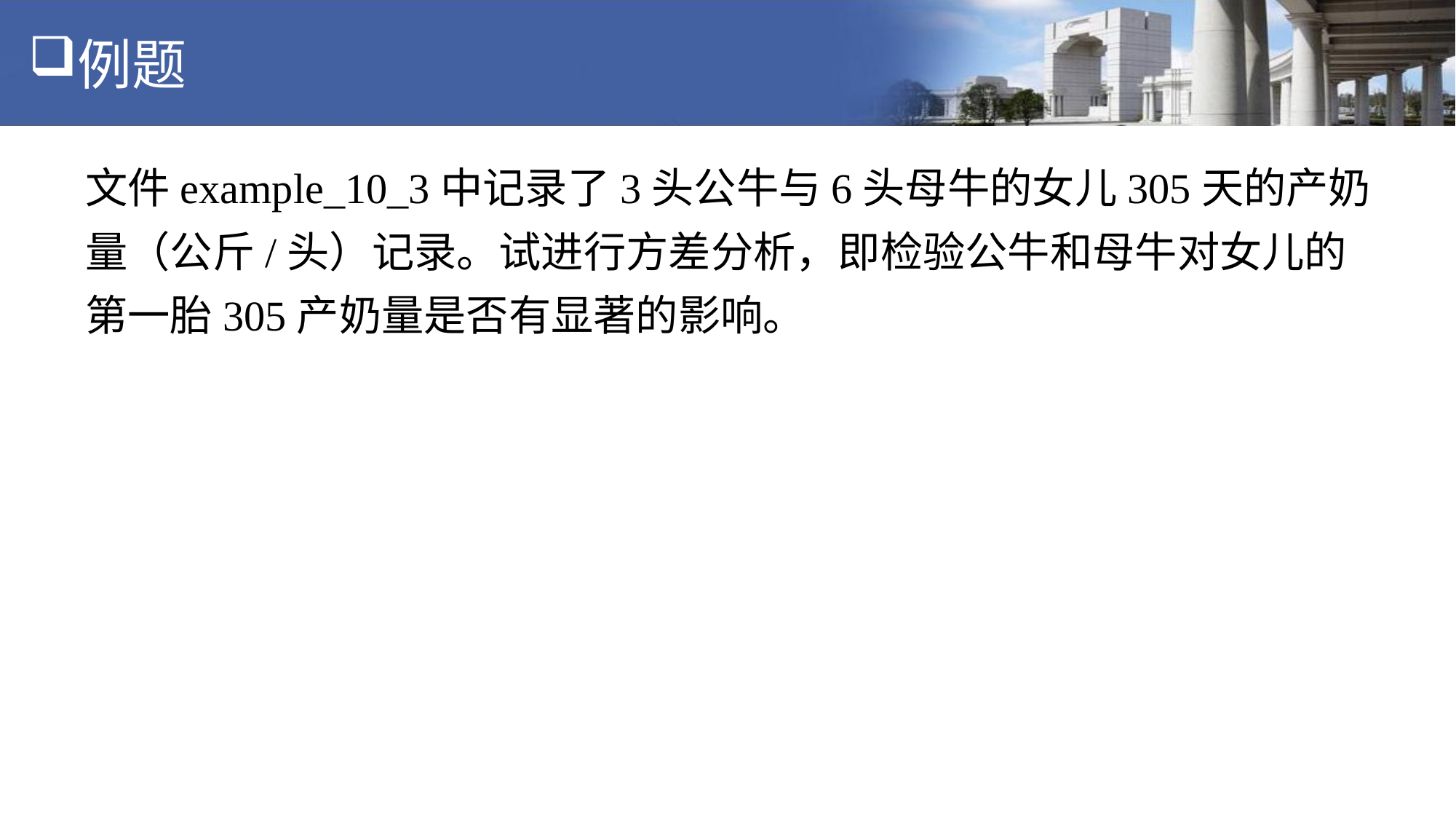

# 例题
文件example_10_3中记录了3头公牛与6头母牛的女儿305天的产奶量（公斤/头）记录。试进行方差分析，即检验公牛和母牛对女儿的第一胎305产奶量是否有显著的影响。